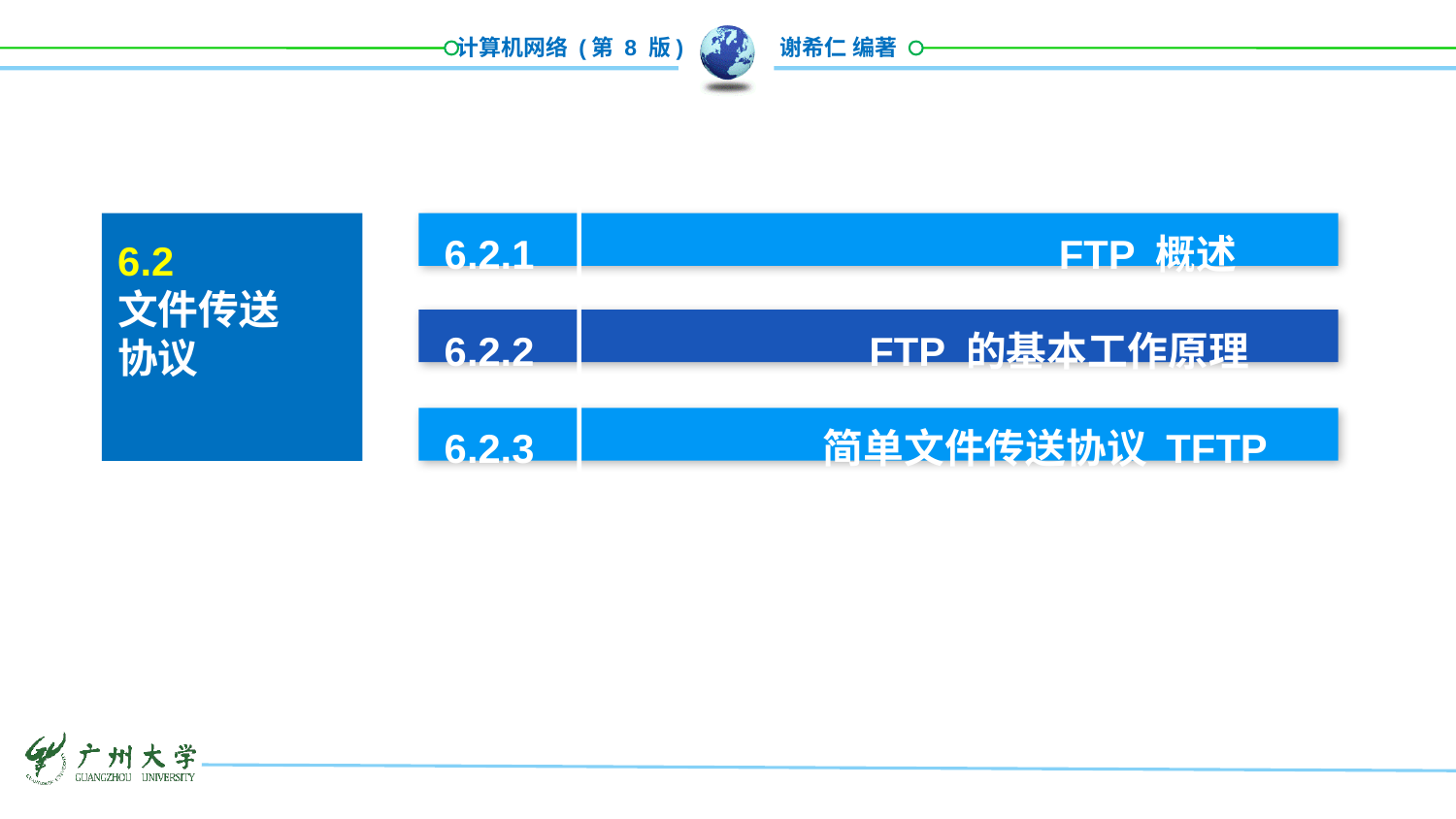

6.2.1                                               FTP 概述
6.2.2                              FTP 的基本工作原理
6.2.3                         简单文件传送协议 TFTP

6.2
文件传送
协议